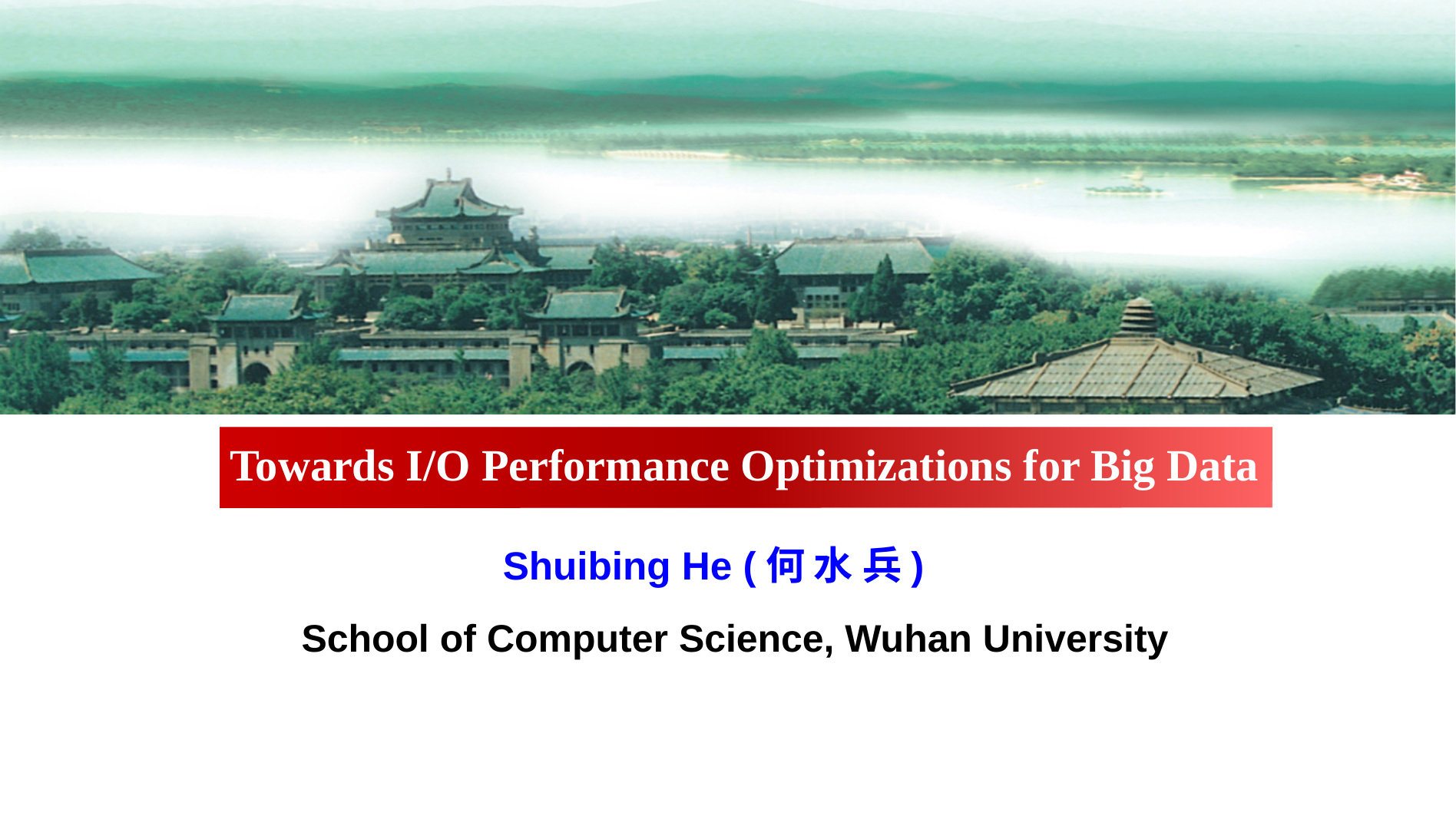

Towards I/O Performance Optimizations for Big Data
Shuibing He (何 水 兵)
School of Computer Science, Wuhan University